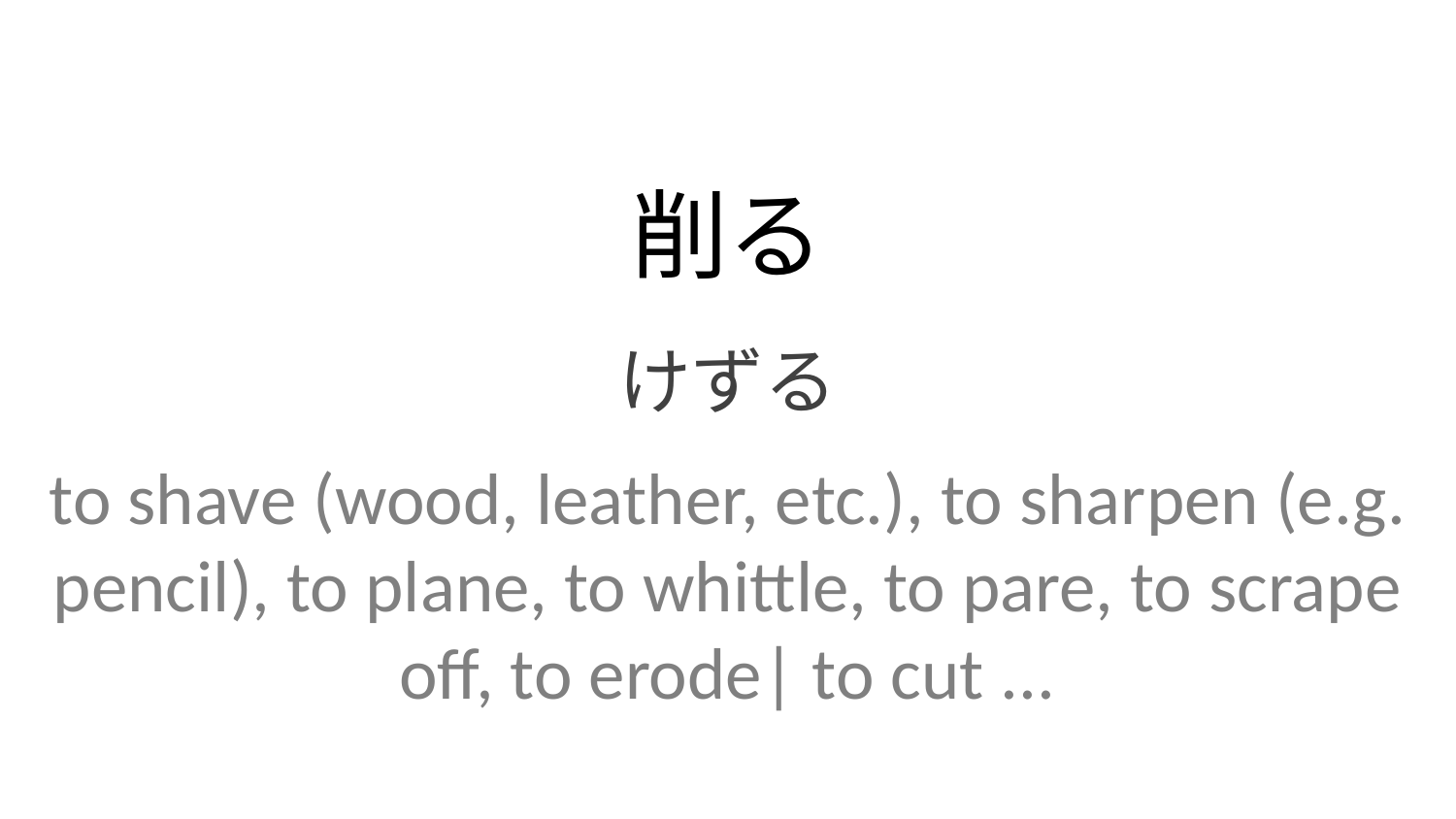

削る

けずる
to shave (wood, leather, etc.), to sharpen (e.g. pencil), to plane, to whittle, to pare, to scrape off, to erode| to cut ...